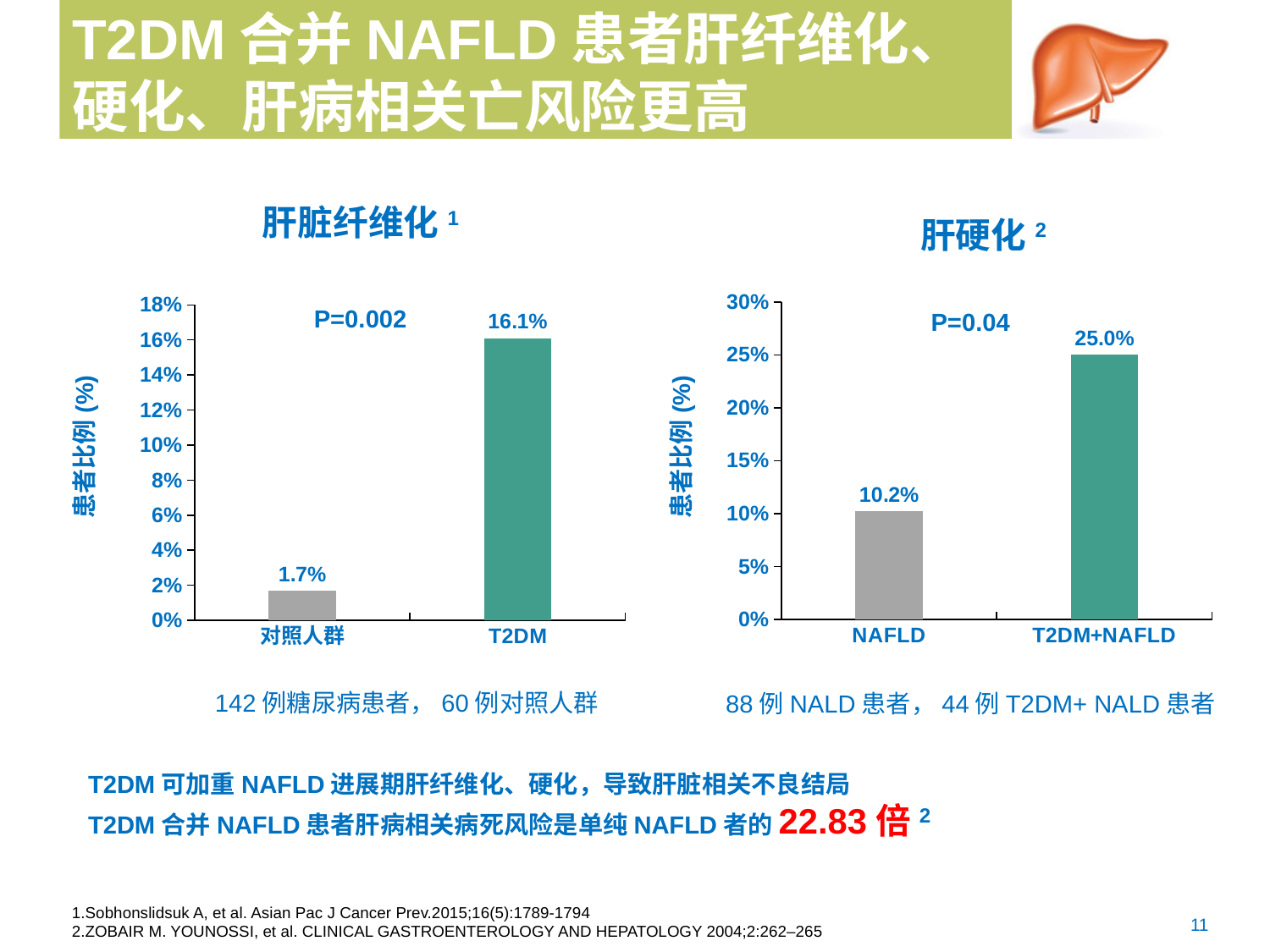

# T2DM合并NAFLD患者肝纤维化、硬化、肝病相关亡风险更高
肝脏纤维化1
肝硬化2

### Chart

| Category | 列1 |
|---|---|
| NAFLD | 0.102 |
| T2DM+NAFLD | 0.25 |

### Chart

| Category | 脂肪肝 |
|---|---|
| 对照人群 | 0.017 |
| T2DM | 0.161 |
P=0.002
P=0.04
患者比例(%)
患者比例(%)
142例糖尿病患者，60例对照人群
88例NALD患者，44例T2DM+ NALD患者
T2DM可加重NAFLD进展期肝纤维化、硬化，导致肝脏相关不良结局
T2DM合并NAFLD患者肝病相关病死风险是单纯NAFLD者的22.83倍2
1.Sobhonslidsuk A, et al. Asian Pac J Cancer Prev.2015;16(5):1789-1794
2.ZOBAIR M. YOUNOSSI, et al. CLINICAL GASTROENTEROLOGY AND HEPATOLOGY 2004;2:262–265

11